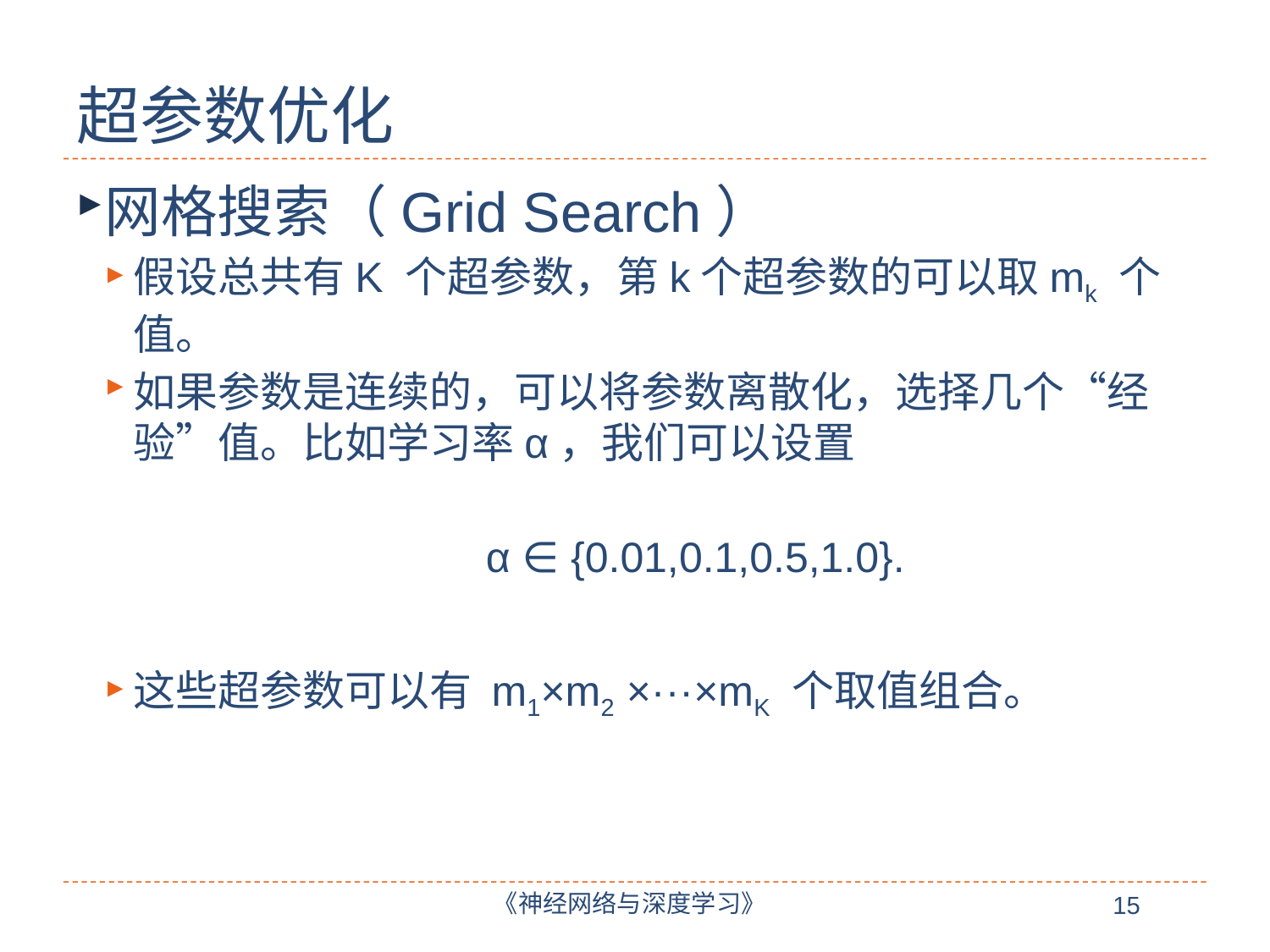

# 超参数优化
网格搜索（Grid Search）
假设总共有K 个超参数，第k个超参数的可以取mk 个值。
如果参数是连续的，可以将参数离散化，选择几个“经验”值。比如学习率α，我们可以设置

			α ∈ {0.01,0.1,0.5,1.0}.

这些超参数可以有 m1×m2 ×···×mK 个取值组合。